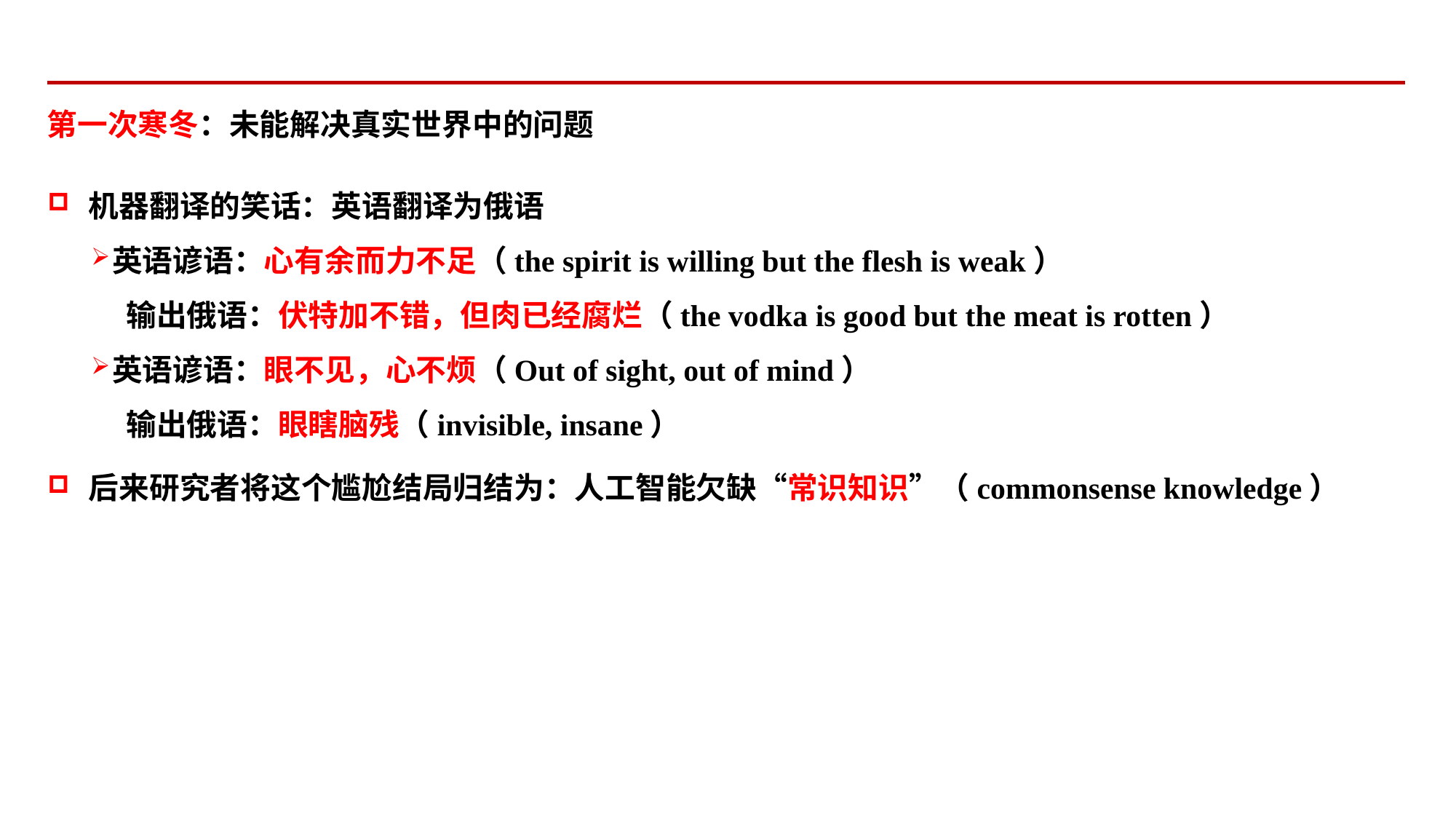

第一次寒冬：未能解决真实世界中的问题
机器翻译的笑话：英语翻译为俄语
英语谚语：心有余而力不足（the spirit is willing but the flesh is weak）
    输出俄语：伏特加不错，但肉已经腐烂（the vodka is good but the meat is rotten）
英语谚语：眼不见，心不烦（Out of sight, out of mind）
    输出俄语：眼瞎脑残（invisible, insane）
后来研究者将这个尴尬结局归结为：人工智能欠缺“常识知识”（commonsense knowledge）